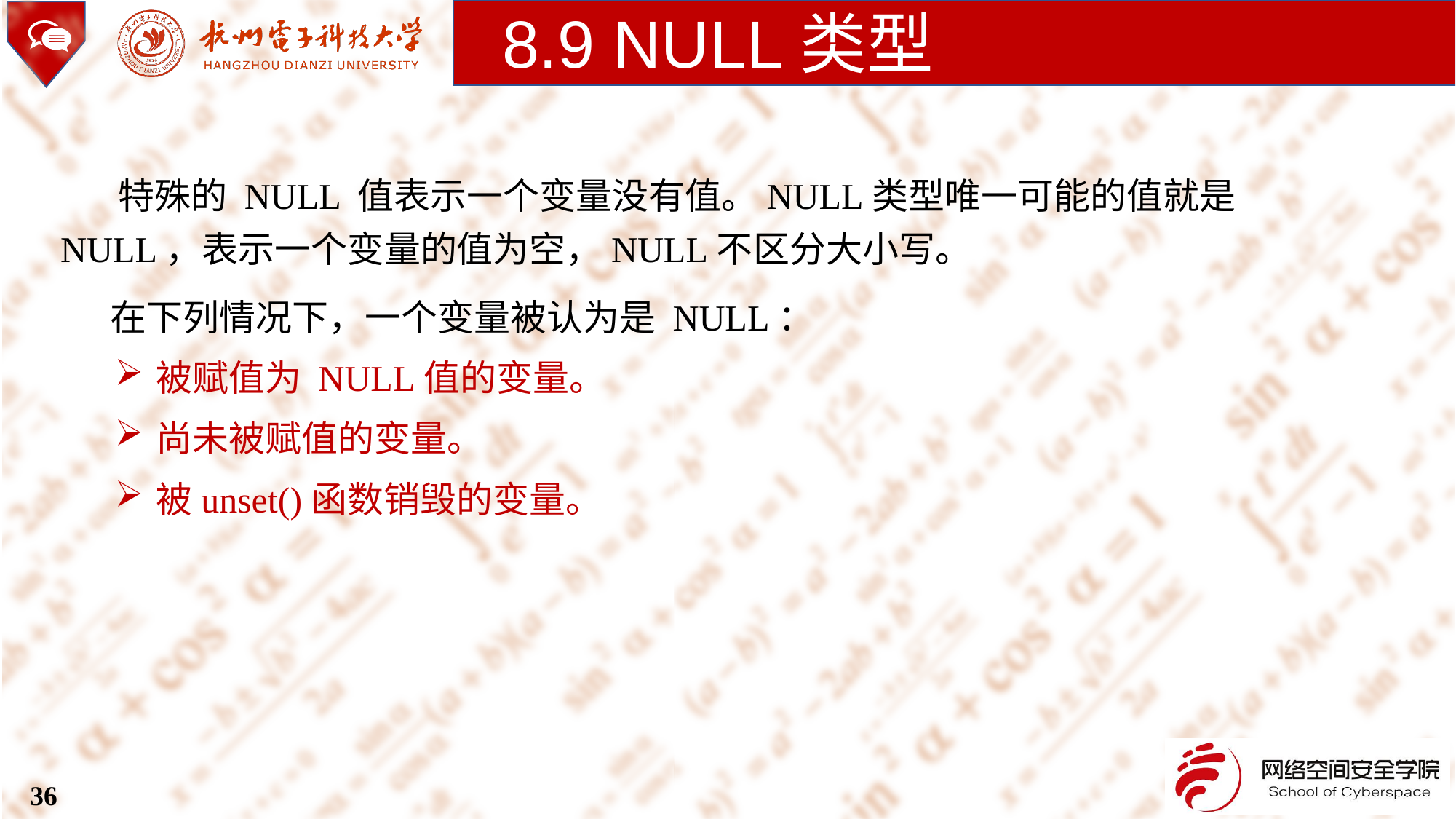

8.9 NULL类型
      特殊的 NULL 值表示一个变量没有值。NULL类型唯一可能的值就是NULL，表示一个变量的值为空，NULL不区分大小写。
     在下列情况下，一个变量被认为是 NULL：
被赋值为 NULL值的变量。
尚未被赋值的变量。
被unset()函数销毁的变量。
36